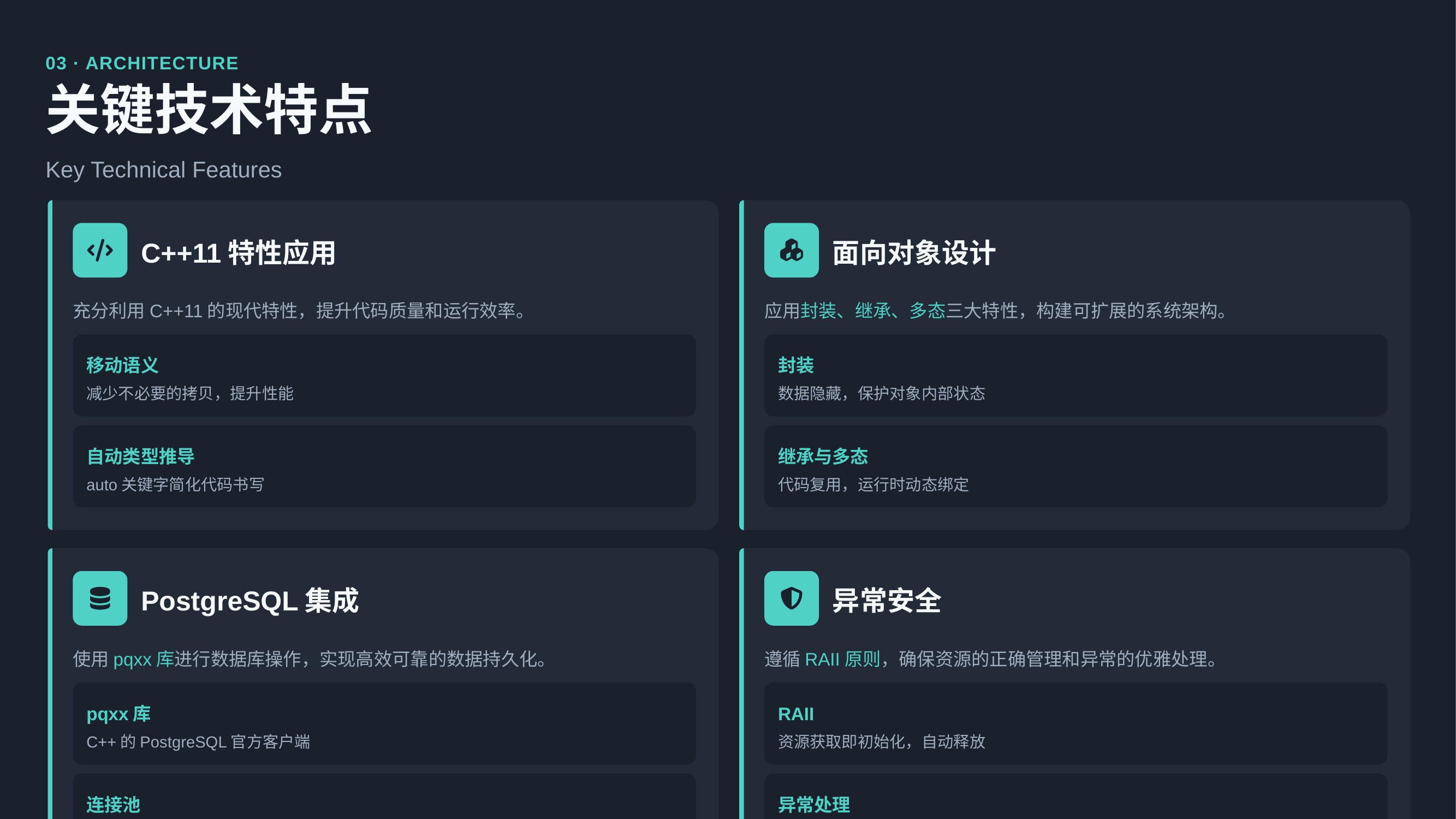

03 · ARCHITECTURE
关键技术特点
Key Technical Features

C++11特性应用
面向对象设计

充分利用C++11的现代特性，提升代码质量和运行效率。
应用封装、继承、多态三大特性，构建可扩展的系统架构。

移动语义
封装
减少不必要的拷贝，提升性能
数据隐藏，保护对象内部状态

自动类型推导
继承与多态
auto关键字简化代码书写
代码复用，运行时动态绑定

PostgreSQL集成
异常安全

使用pqxx库进行数据库操作，实现高效可靠的数据持久化。
遵循RAII原则，确保资源的正确管理和异常的优雅处理。

pqxx库
RAII
C++的PostgreSQL官方客户端
资源获取即初始化，自动释放

连接池
异常处理
管理数据库连接，提高访问效率
try-catch块捕获并处理异常